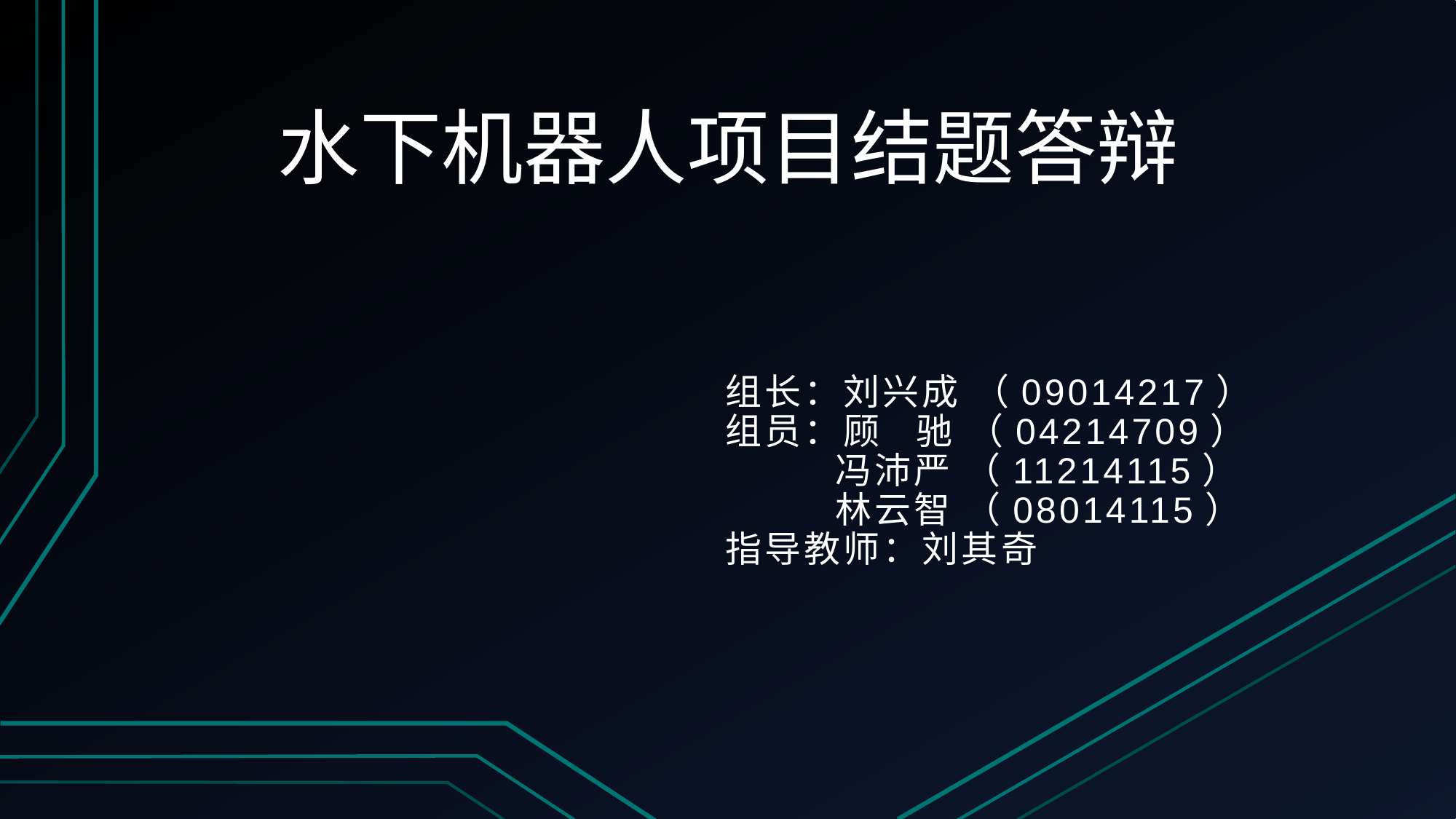

# 水下机器人项目结题答辩
组长：刘兴成 （09014217）
组员：顾   驰 （04214709）
         冯沛严 （11214115）
         林云智 （08014115）
指导教师：刘其奇